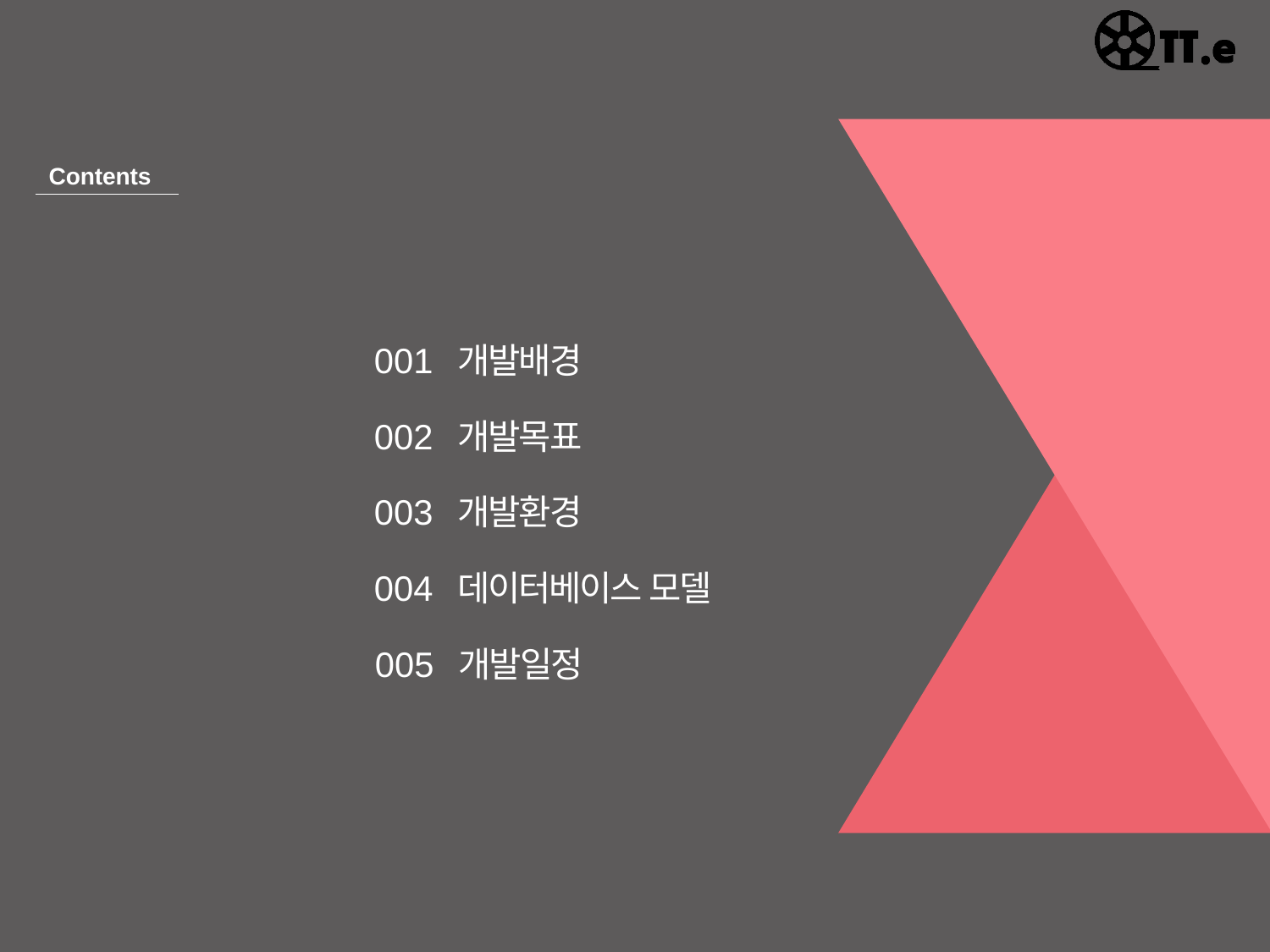

Contents
001
개발배경
002
개발목표
003
개발환경
004
데이터베이스 모델
005
개발일정
설립배경
회사 비전   및   가치
006
결과
007
후기